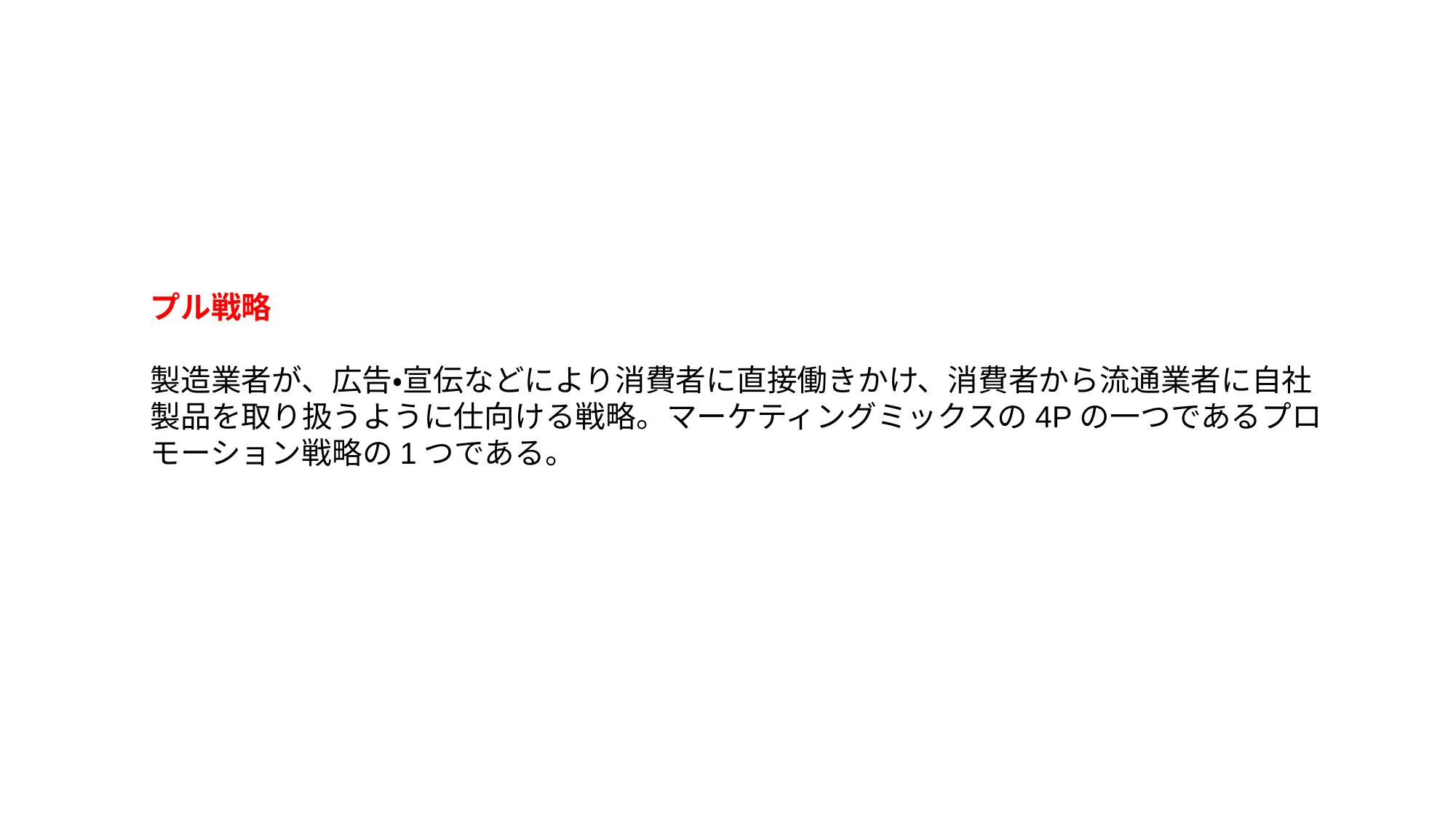

プル戦略

製造業者が、広告・宣伝などにより消費者に直接働きかけ、消費者から流通業者に自社製品を取り扱うように仕向ける戦略。マーケティングミックスの4Pの一つであるプロモーション戦略の1つである。